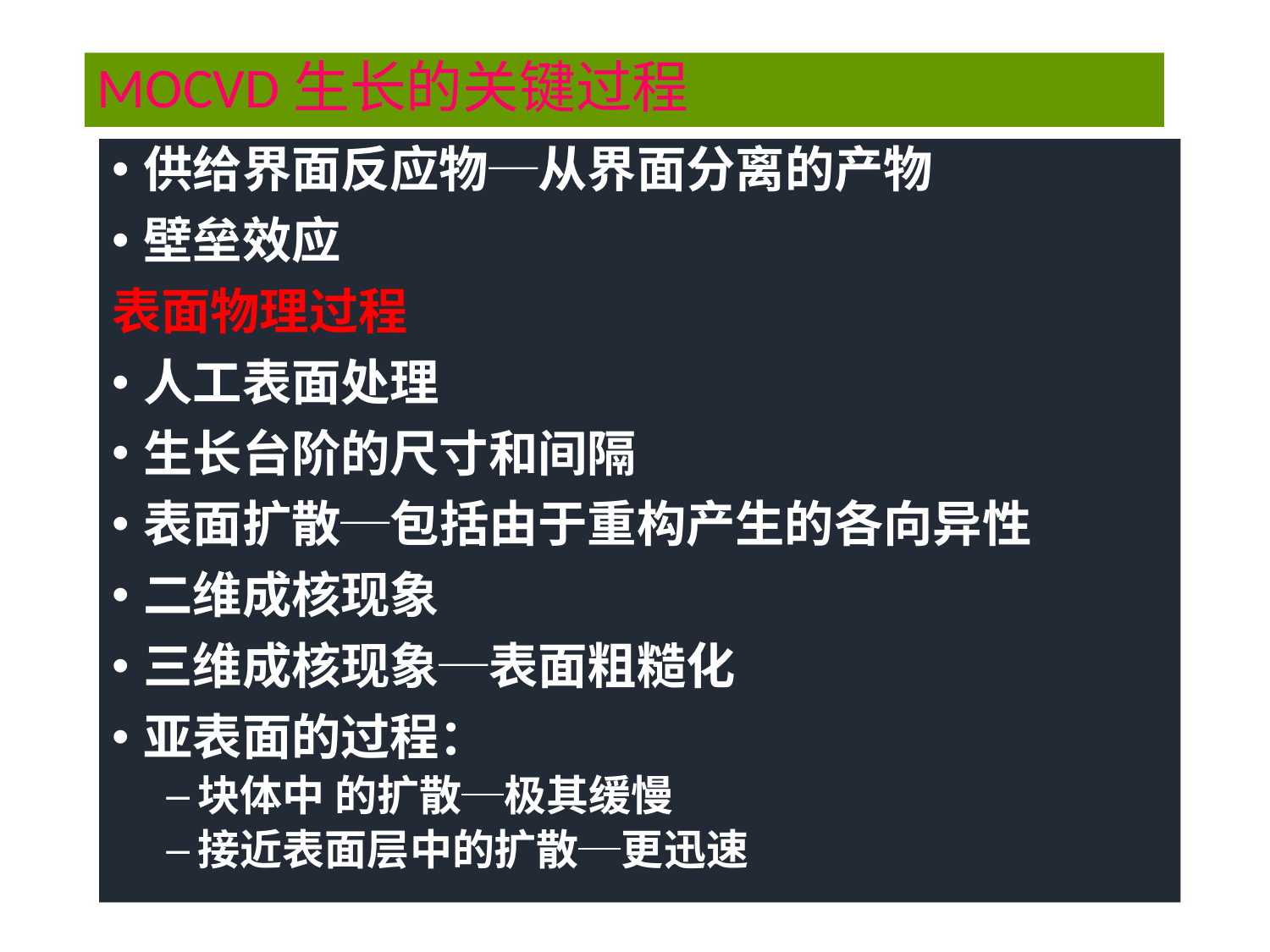

# MOCVD生长的关键过程
供给界面反应物─从界面分离的产物
壁垒效应
表面物理过程
人工表面处理
生长台阶的尺寸和间隔
表面扩散─包括由于重构产生的各向异性
二维成核现象
三维成核现象─表面粗糙化
亚表面的过程：
块体中 的扩散─极其缓慢
接近表面层中的扩散─更迅速
46